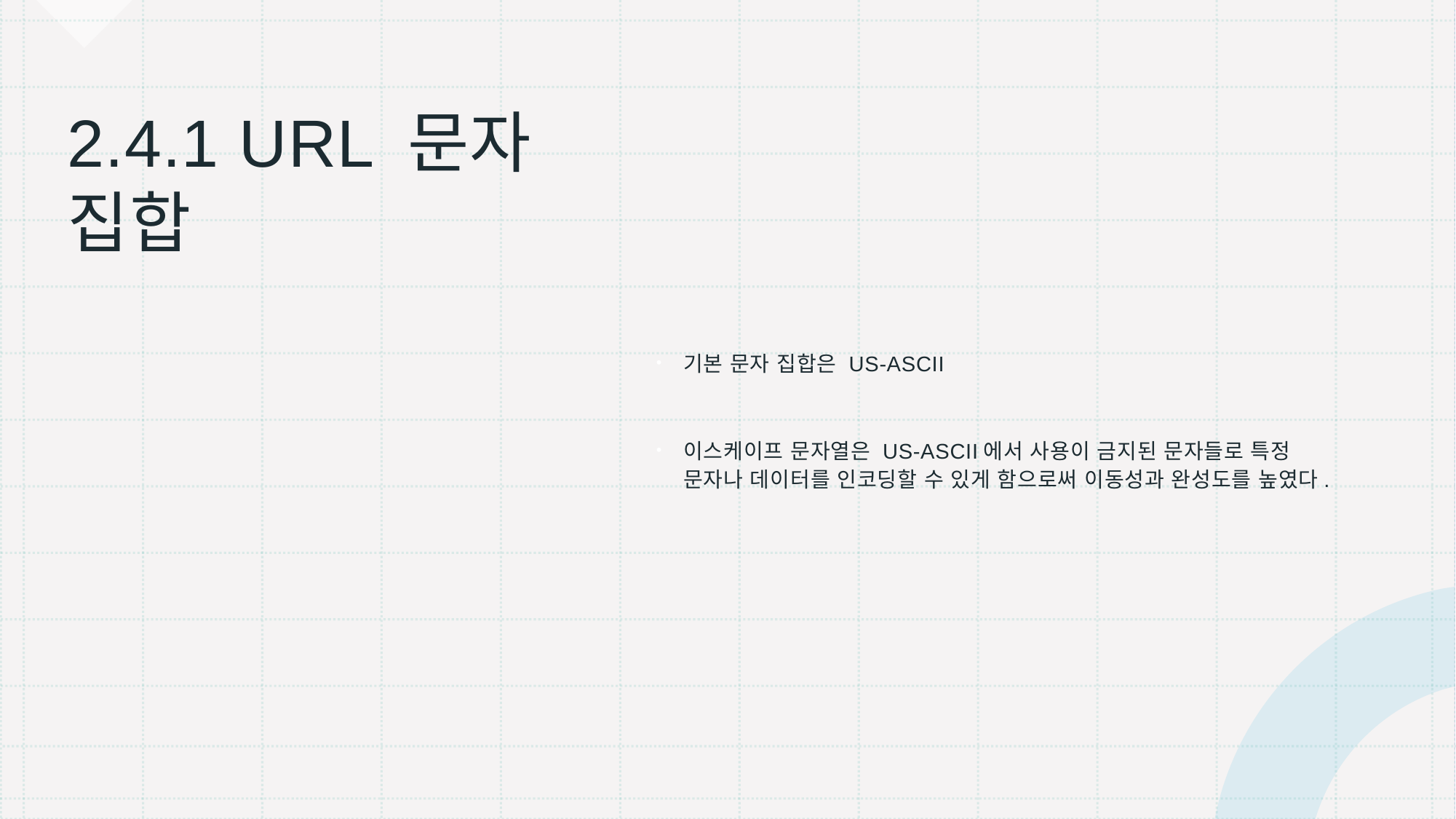

# 2.4.1 URL 문자 집합
기본 문자 집합은 US-ASCII

이스케이프 문자열은 US-ASCII에서 사용이 금지된 문자들로 특정 문자나 데이터를 인코딩할 수 있게 함으로써 이동성과 완성도를 높였다.